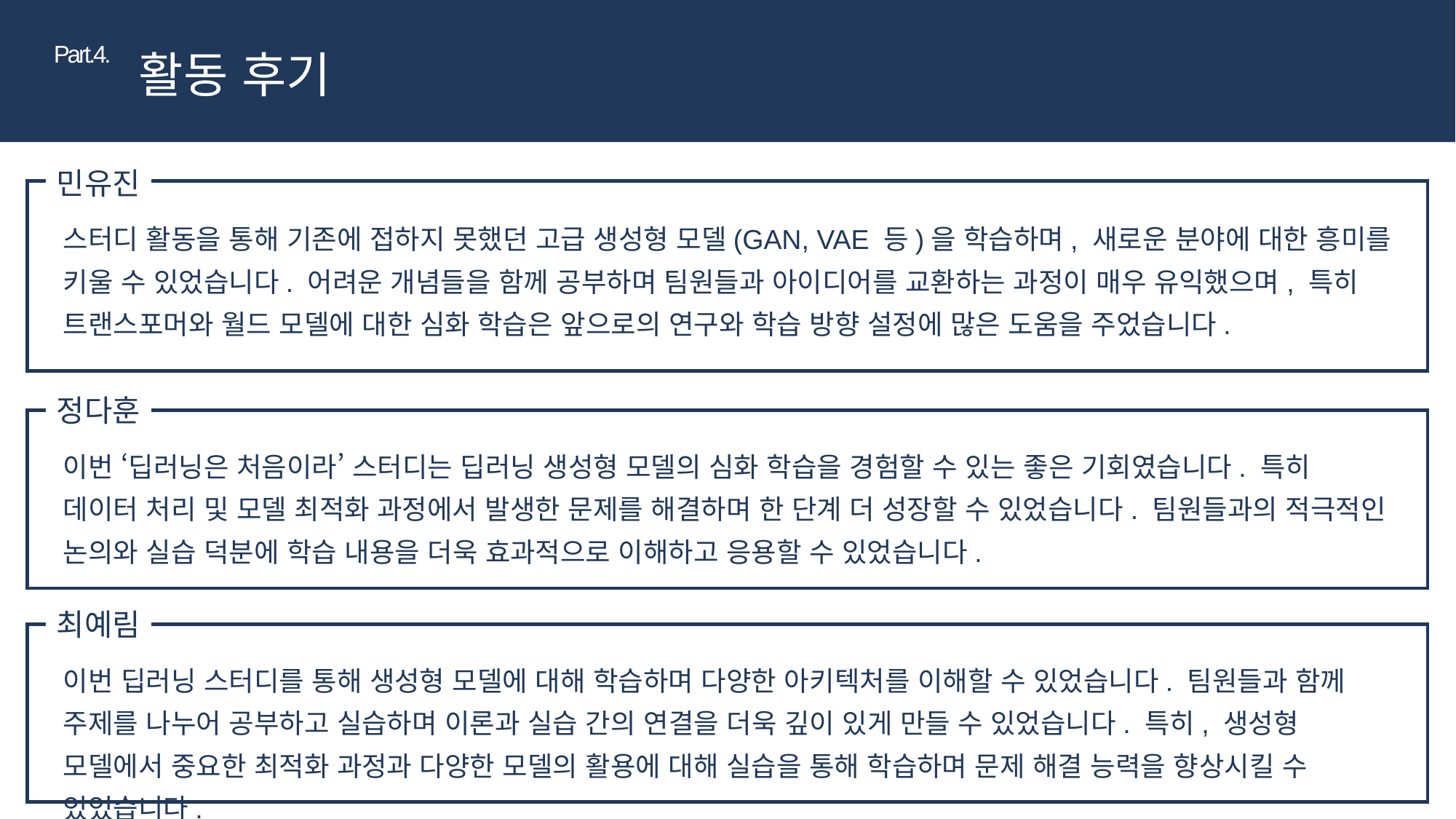

Part.4.
활동 후기
민유진

스터디 활동을 통해 기존에 접하지 못했던 고급 생성형 모델(GAN, VAE 등)을 학습하며, 새로운 분야에 대한 흥미를 키울 수 있었습니다. 어려운 개념들을 함께 공부하며 팀원들과 아이디어를 교환하는 과정이 매우 유익했으며, 특히 트랜스포머와 월드 모델에 대한 심화 학습은 앞으로의 연구와 학습 방향 설정에 많은 도움을 주었습니다.
정다훈

이번 ‘딥러닝은 처음이라’ 스터디는 딥러닝 생성형 모델의 심화 학습을 경험할 수 있는 좋은 기회였습니다. 특히 데이터 처리 및 모델 최적화 과정에서 발생한 문제를 해결하며 한 단계 더 성장할 수 있었습니다. 팀원들과의 적극적인 논의와 실습 덕분에 학습 내용을 더욱 효과적으로 이해하고 응용할 수 있었습니다.
최예림

이번 딥러닝 스터디를 통해 생성형 모델에 대해 학습하며 다양한 아키텍처를 이해할 수 있었습니다. 팀원들과 함께 주제를 나누어 공부하고 실습하며 이론과 실습 간의 연결을 더욱 깊이 있게 만들 수 있었습니다. 특히, 생성형 모델에서 중요한 최적화 과정과 다양한 모델의 활용에 대해 실습을 통해 학습하며 문제 해결 능력을 향상시킬 수 있었습니다.